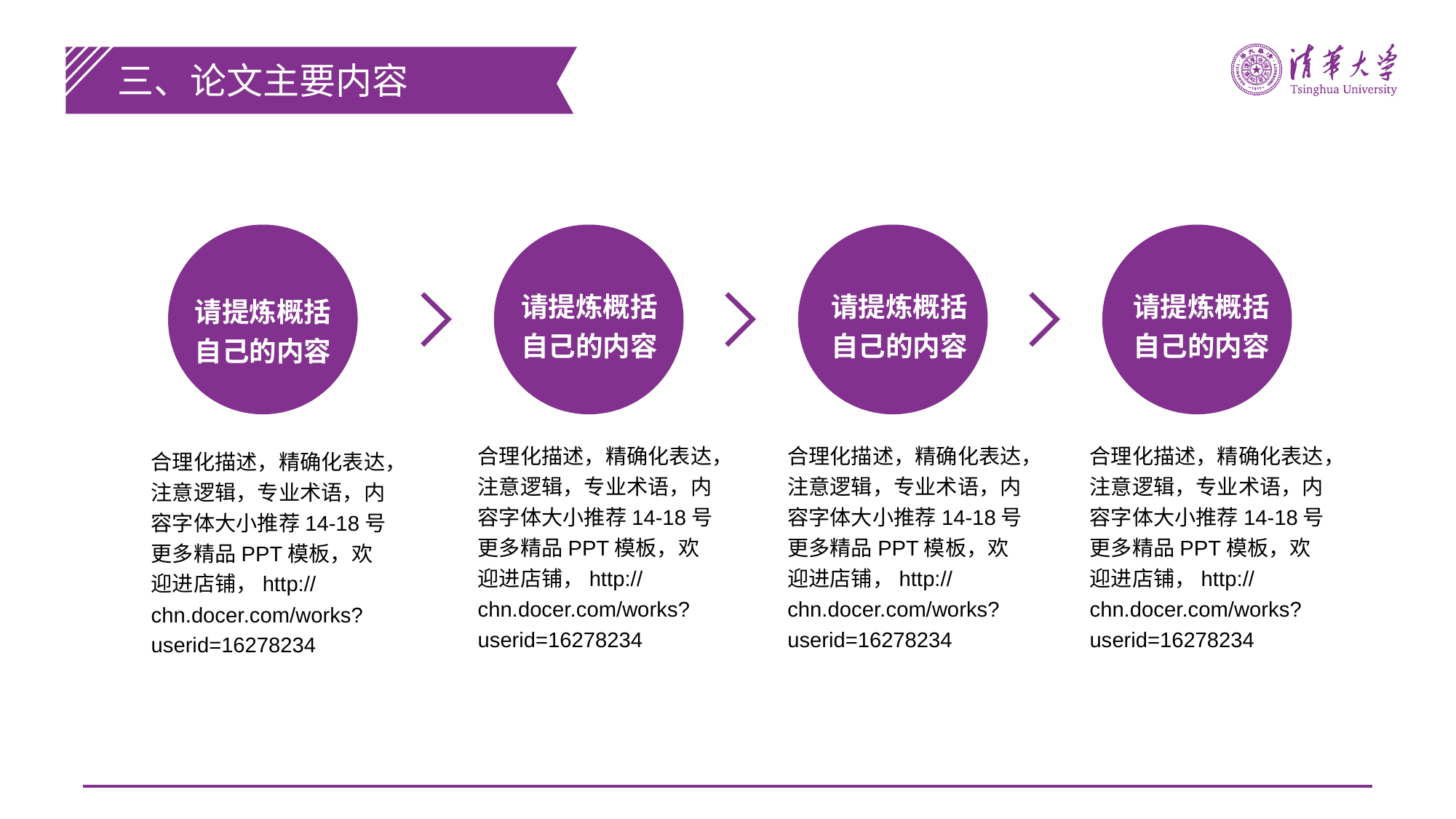

三、论文主要内容

请提炼概括
自己的内容
请提炼概括
自己的内容
请提炼概括
自己的内容
请提炼概括
自己的内容

合理化描述，精确化表达，注意逻辑，专业术语，内容字体大小推荐14-18号更多精品PPT模板，欢迎进店铺，http://chn.docer.com/works?userid=16278234
合理化描述，精确化表达，注意逻辑，专业术语，内容字体大小推荐14-18号更多精品PPT模板，欢迎进店铺，http://chn.docer.com/works?userid=16278234
合理化描述，精确化表达，注意逻辑，专业术语，内容字体大小推荐14-18号更多精品PPT模板，欢迎进店铺，http://chn.docer.com/works?userid=16278234
合理化描述，精确化表达，注意逻辑，专业术语，内容字体大小推荐14-18号更多精品PPT模板，欢迎进店铺，http://chn.docer.com/works?userid=16278234